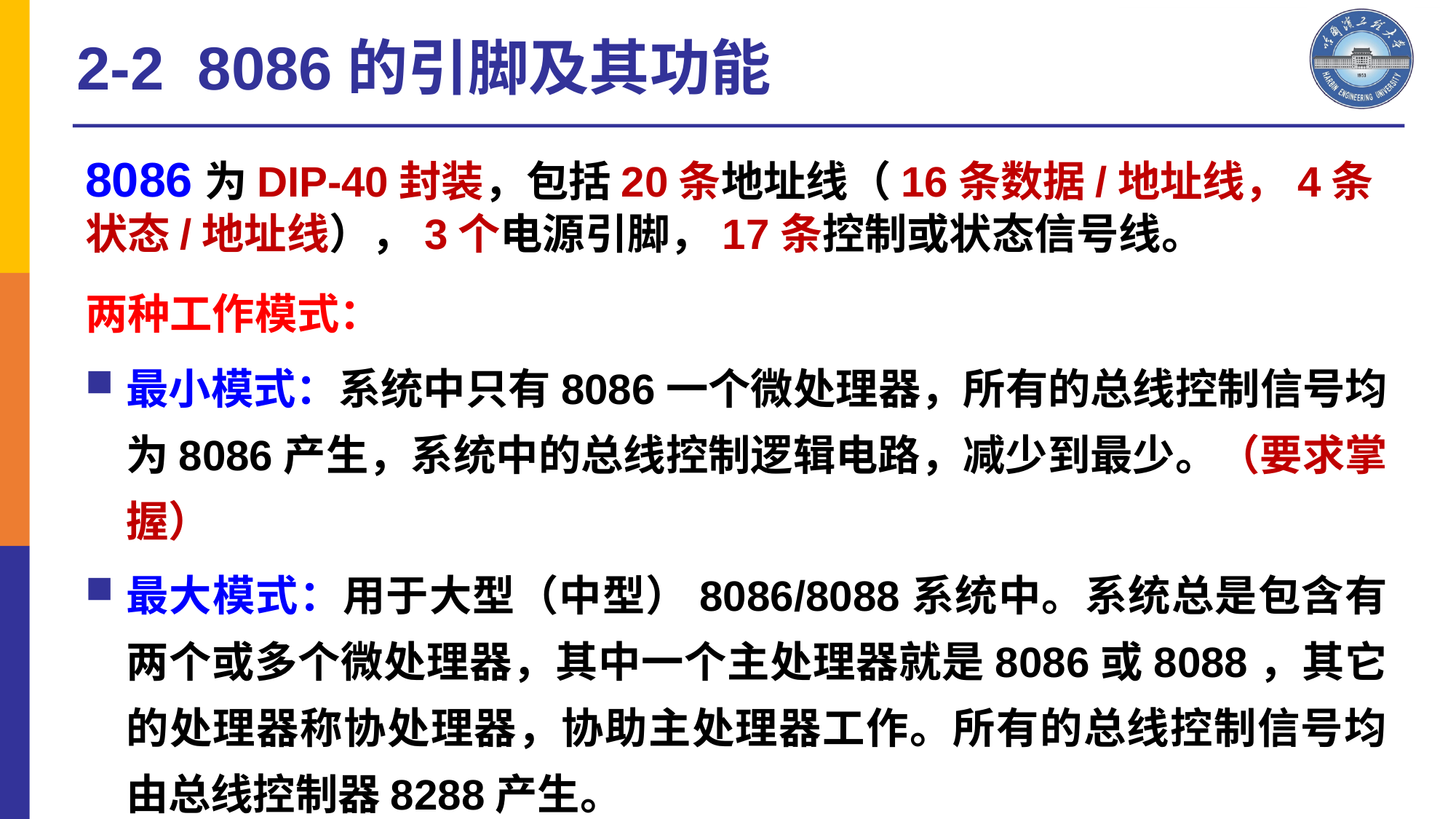

2-2  8086的引脚及其功能
8086为DIP-40封装，包括20条地址线（16条数据/地址线，4条状态/地址线），3个电源引脚，17条控制或状态信号线。
两种工作模式：
最小模式：系统中只有8086一个微处理器，所有的总线控制信号均为8086产生，系统中的总线控制逻辑电路，减少到最少。（要求掌握）
最大模式：用于大型（中型）8086/8088系统中。系统总是包含有两个或多个微处理器，其中一个主处理器就是8086或8088，其它的处理器称协处理器，协助主处理器工作。所有的总线控制信号均由总线控制器8288产生。